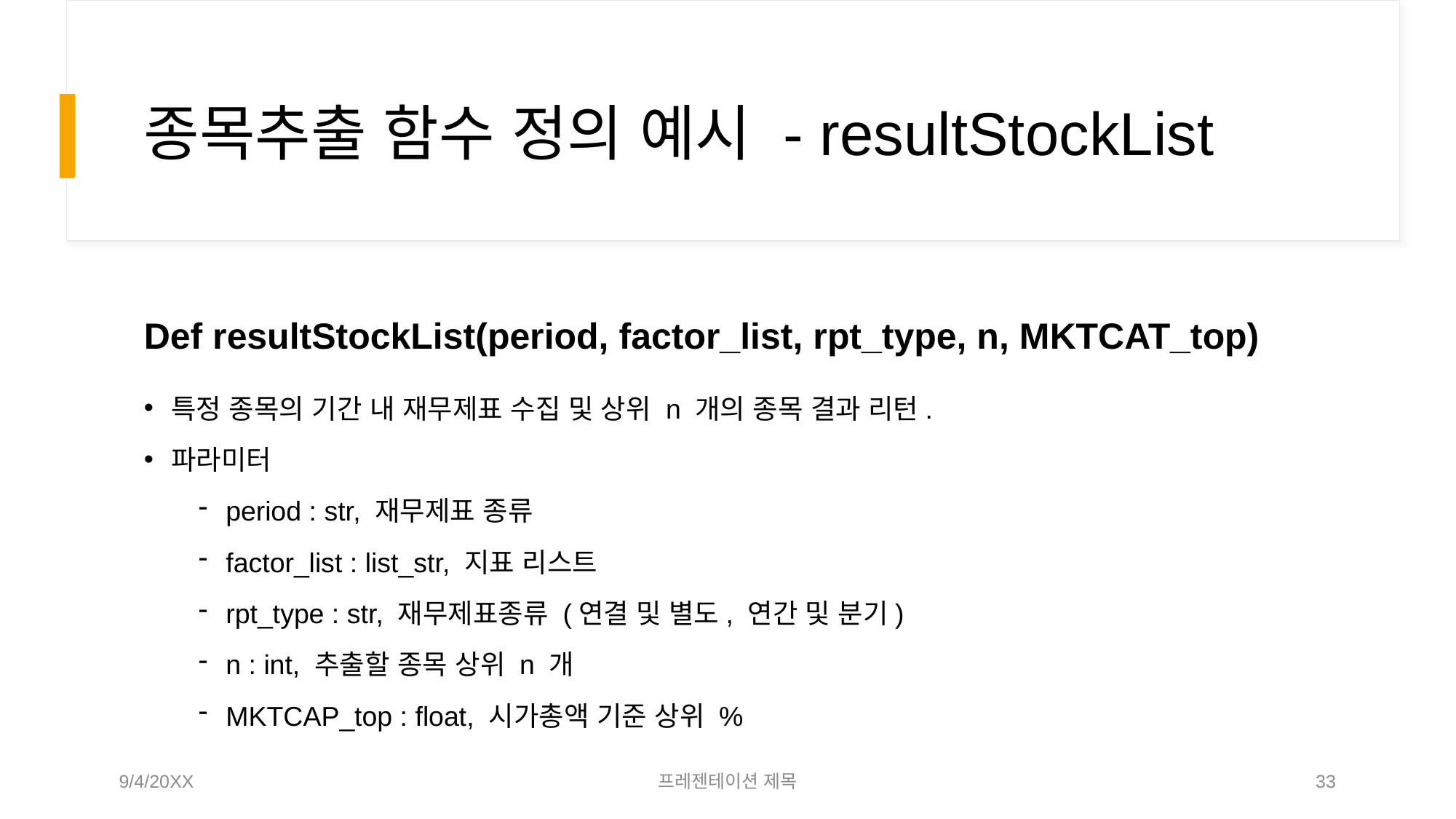

# 종목추출 함수 정의 예시 - resultStockList
Def resultStockList(period, factor_list, rpt_type, n, MKTCAT_top)
특정 종목의 기간 내 재무제표 수집 및 상위 n 개의 종목 결과 리턴.
파라미터
period : str, 재무제표 종류
factor_list : list_str, 지표 리스트
rpt_type : str, 재무제표종류 (연결 및 별도, 연간 및 분기)
n : int, 추출할 종목 상위 n 개
MKTCAP_top : float, 시가총액 기준 상위 %
9/4/20XX
프레젠테이션 제목
33